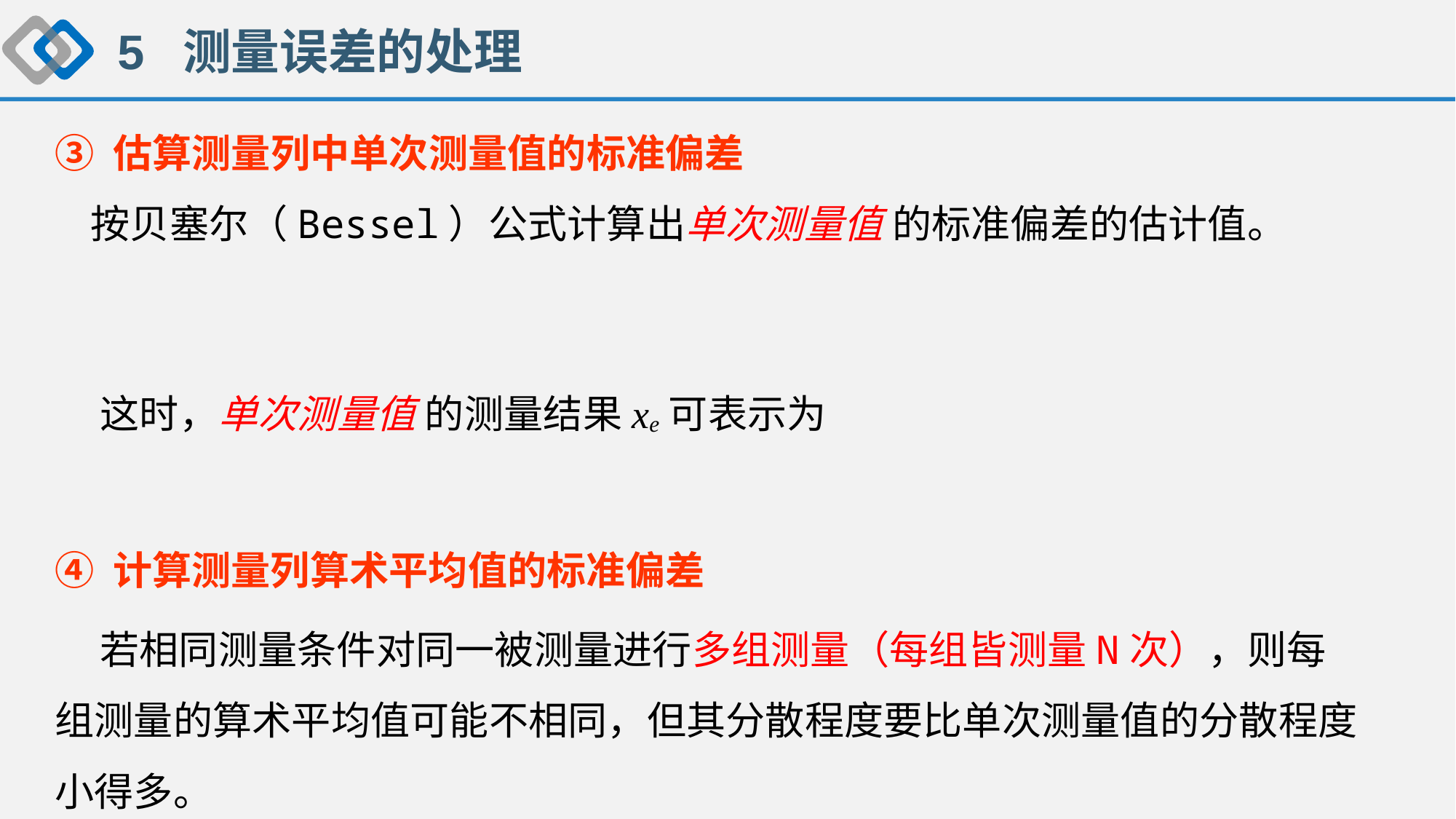

5  测量误差的处理
③ 估算测量列中单次测量值的标准偏差
    按贝塞尔（Bessel）公式计算出单次测量值 的标准偏差的估计值。

    这时，单次测量值 的测量结果xe可表示为

④ 计算测量列算术平均值的标准偏差
    若相同测量条件对同一被测量进行多组测量（每组皆测量N次），则每组测量的算术平均值可能不相同，但其分散程度要比单次测量值的分散程度小得多。